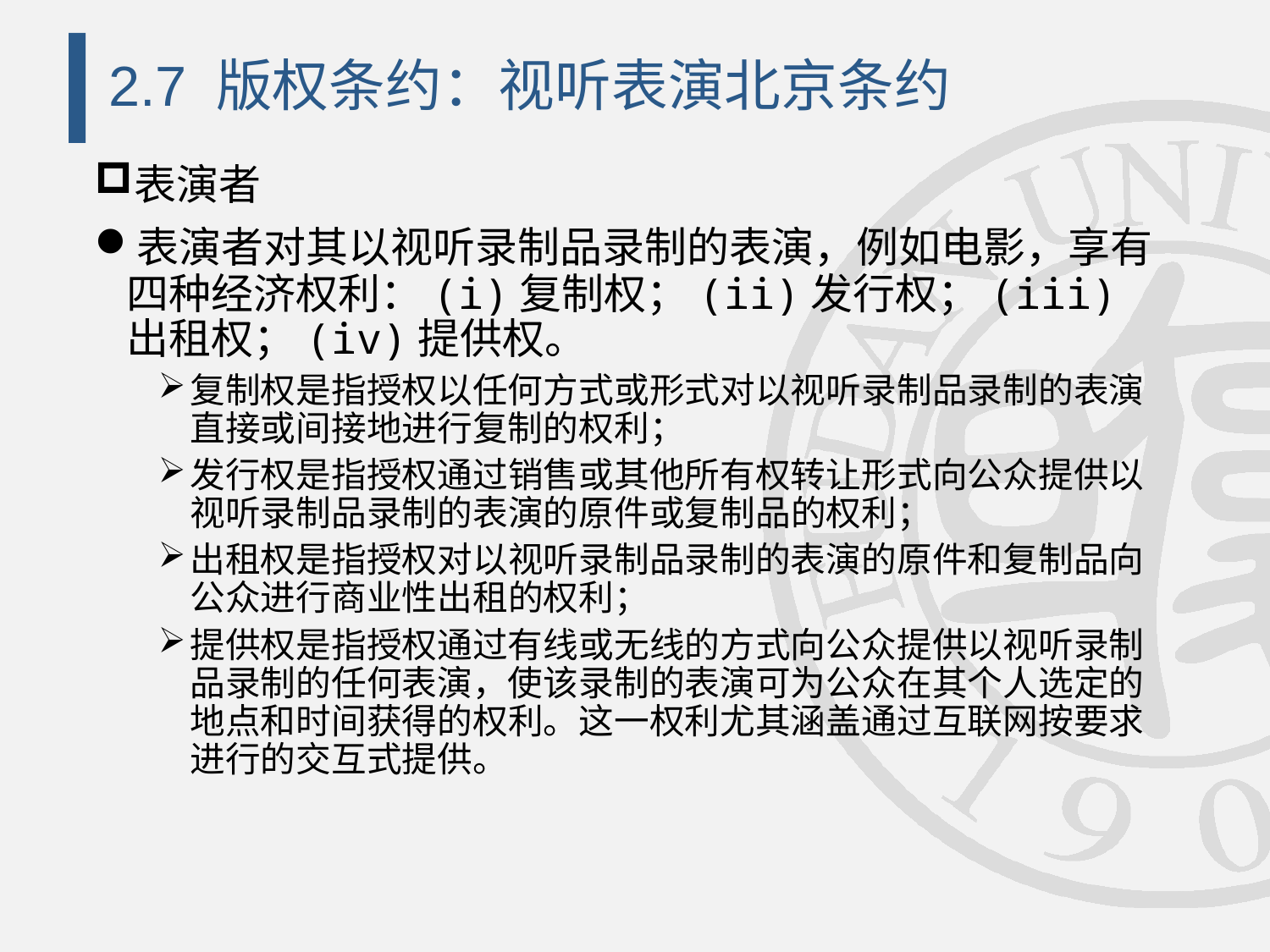

# 2.7 版权条约：视听表演北京条约
表演者
表演者对其以视听录制品录制的表演，例如电影，享有四种经济权利：(i)复制权；(ii)发行权；(iii)出租权；(iv)提供权。
复制权是指授权以任何方式或形式对以视听录制品录制的表演直接或间接地进行复制的权利；
发行权是指授权通过销售或其他所有权转让形式向公众提供以视听录制品录制的表演的原件或复制品的权利；
出租权是指授权对以视听录制品录制的表演的原件和复制品向公众进行商业性出租的权利；
提供权是指授权通过有线或无线的方式向公众提供以视听录制品录制的任何表演，使该录制的表演可为公众在其个人选定的地点和时间获得的权利。这一权利尤其涵盖通过互联网按要求进行的交互式提供。